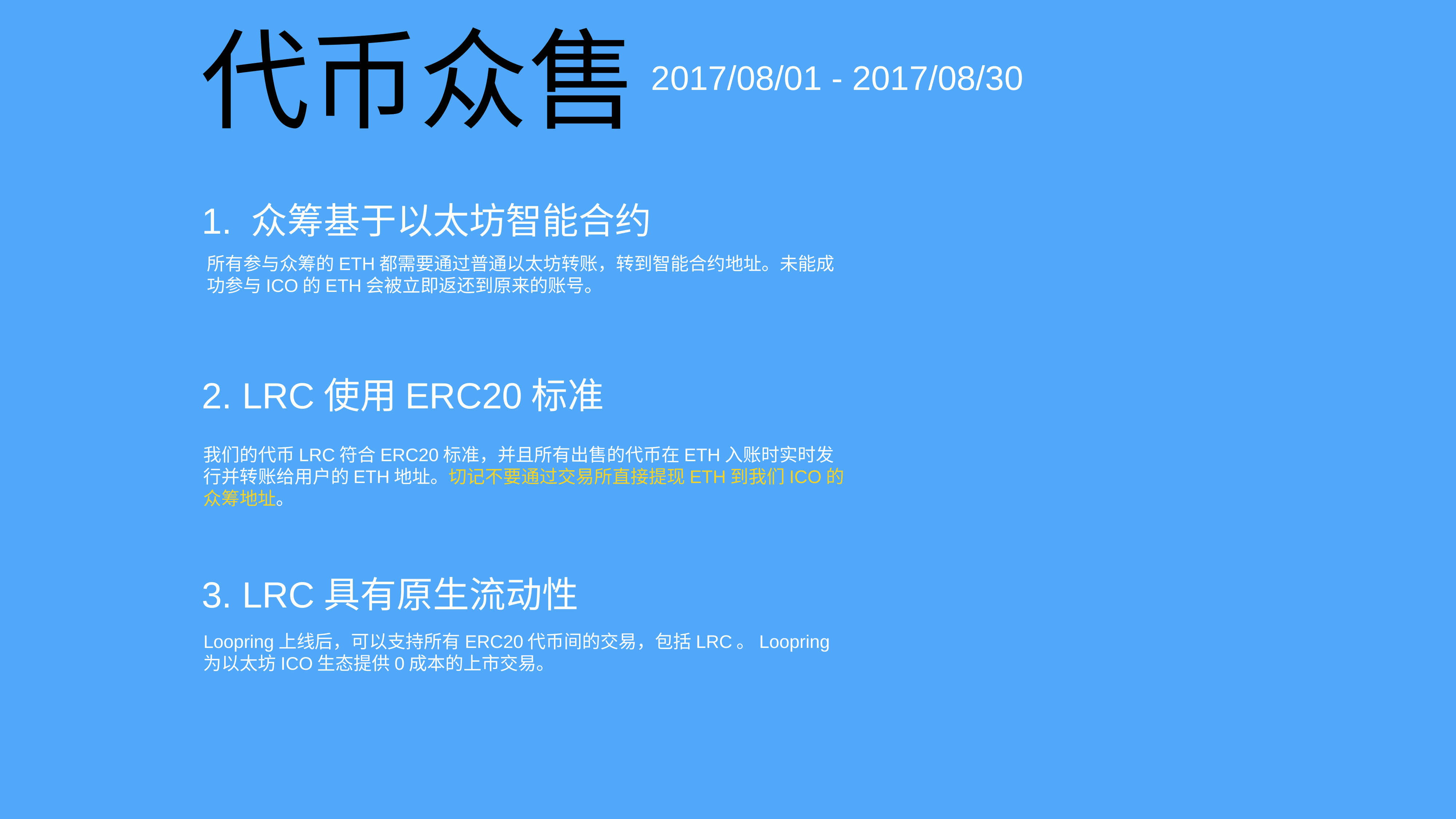

代币众售
2017/08/01 - 2017/08/30
1. 众筹基于以太坊智能合约
所有参与众筹的ETH都需要通过普通以太坊转账，转到智能合约地址。未能成功参与ICO的ETH会被立即返还到原来的账号。
2. LRC使用ERC20标准
我们的代币LRC符合ERC20标准，并且所有出售的代币在ETH入账时实时发行并转账给用户的ETH地址。切记不要通过交易所直接提现ETH到我们ICO的众筹地址。
3. LRC具有原生流动性
Loopring上线后，可以支持所有ERC20代币间的交易，包括LRC。Loopring为以太坊ICO生态提供0成本的上市交易。